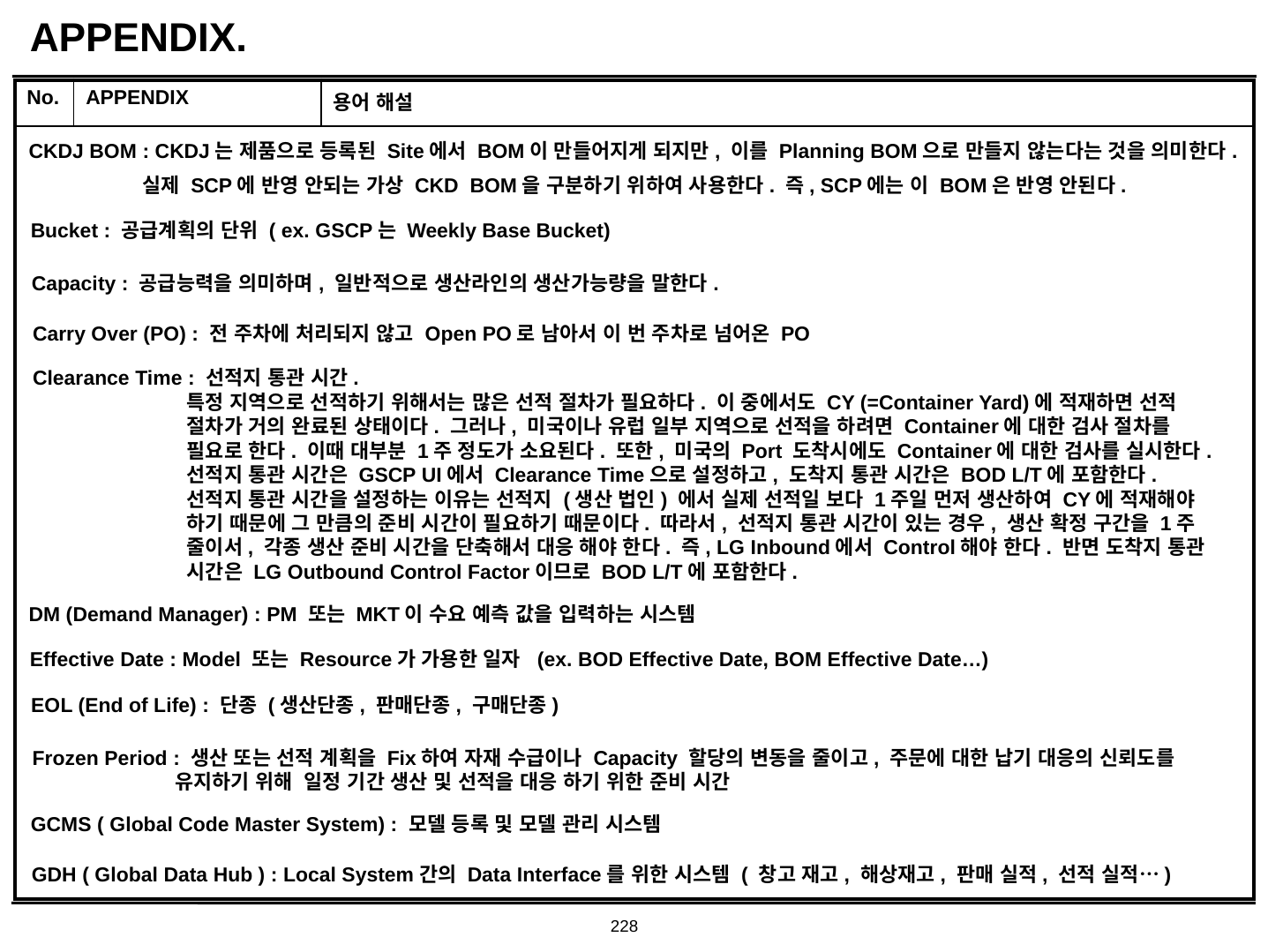

# APPENDIX.
| No. | APPENDIX | 용어 해설 |
| --- | --- | --- |
|  |  |  |
CKDJ BOM : CKDJ는 제품으로 등록된 Site에서 BOM이 만들어지게 되지만, 이를 Planning BOM으로 만들지 않는다는 것을 의미한다.
                   실제 SCP에 반영 안되는 가상 CKD  BOM을 구분하기 위하여 사용한다. 즉, SCP에는 이 BOM은 반영 안된다.
Bucket : 공급계획의 단위 ( ex. GSCP는 Weekly Base Bucket)
Capacity : 공급능력을 의미하며, 일반적으로 생산라인의 생산가능량을 말한다.
Carry Over (PO) : 전 주차에 처리되지 않고 Open PO로 남아서 이 번 주차로 넘어온 PO
Clearance Time : 선적지 통관 시간.
                          특정 지역으로 선적하기 위해서는 많은 선적 절차가 필요하다. 이 중에서도 CY (=Container Yard)에 적재하면 선적
                          절차가 거의 완료된 상태이다. 그러나, 미국이나 유럽 일부 지역으로 선적을 하려면 Container에 대한 검사 절차를
                          필요로 한다. 이때 대부분 1주 정도가 소요된다. 또한, 미국의 Port 도착시에도 Container에 대한 검사를 실시한다.
                          선적지 통관 시간은 GSCP UI에서 Clearance Time으로 설정하고, 도착지 통관 시간은 BOD L/T에 포함한다.
                          선적지 통관 시간을 설정하는 이유는 선적지 (생산 법인) 에서 실제 선적일 보다 1주일 먼저 생산하여 CY에 적재해야
                          하기 때문에 그 만큼의 준비 시간이 필요하기 때문이다. 따라서, 선적지 통관 시간이 있는 경우, 생산 확정 구간을 1주
                          줄이서, 각종 생산 준비 시간을 단축해서 대응 해야 한다. 즉, LG Inbound에서 Control해야 한다. 반면 도착지 통관
                          시간은 LG Outbound Control Factor이므로 BOD L/T에 포함한다.
DM (Demand Manager) : PM 또는 MKT이 수요 예측 값을 입력하는 시스템
Effective Date : Model 또는 Resource가 가용한 일자  (ex. BOD Effective Date, BOM Effective Date…)
EOL (End of Life) : 단종 (생산단종, 판매단종, 구매단종)
Frozen Period : 생산 또는 선적 계획을 Fix하여 자재 수급이나 Capacity 할당의 변동을 줄이고, 주문에 대한 납기 대응의 신뢰도를
                        유지하기 위해  일정 기간 생산 및 선적을 대응 하기 위한 준비 시간
GCMS ( Global Code Master System) : 모델 등록 및 모델 관리 시스템
GDH ( Global Data Hub ) : Local System간의 Data Interface를 위한 시스템 ( 창고 재고, 해상재고, 판매 실적, 선적 실적…)
228